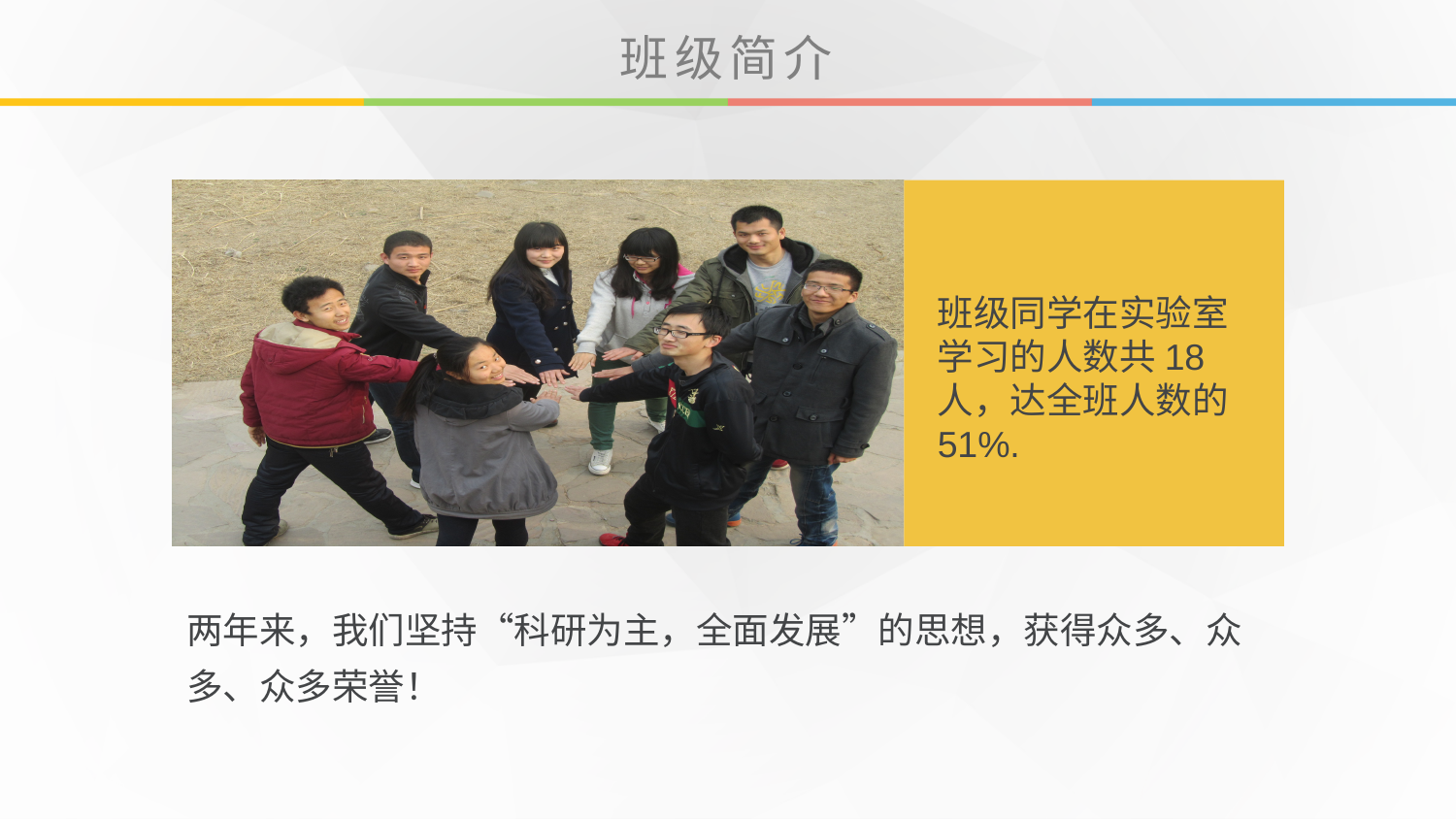

# 班级简介

班级同学在实验室学习的人数共18人，达全班人数的51%.
两年来，我们坚持“科研为主，全面发展”的思想，获得众多、众多、众多荣誉！